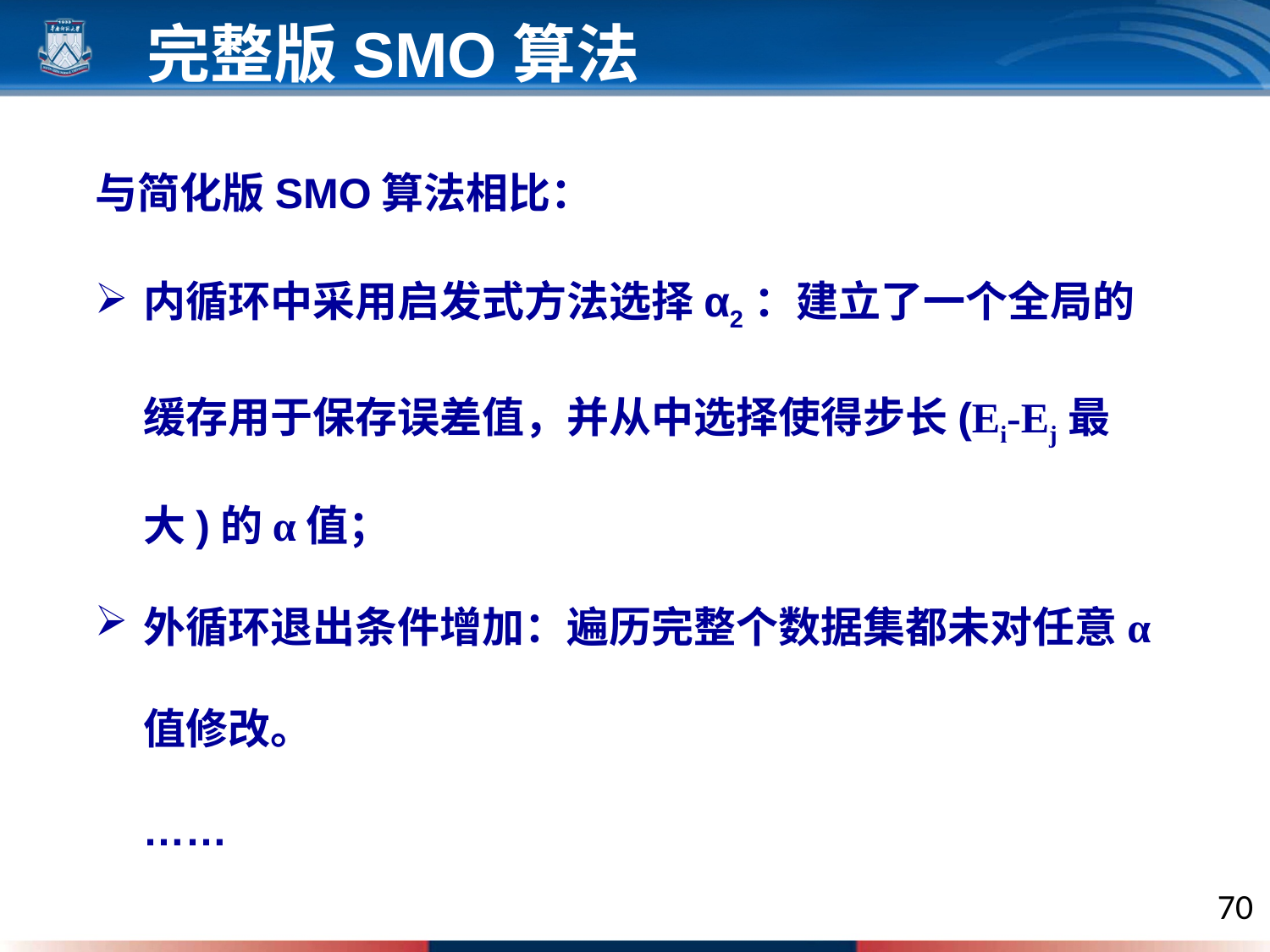

完整版SMO算法
与简化版SMO算法相比：
内循环中采用启发式方法选择α2：建立了一个全局的缓存用于保存误差值，并从中选择使得步长(Ei-Ej最大)的α值；
外循环退出条件增加：遍历完整个数据集都未对任意α值修改。
    ……